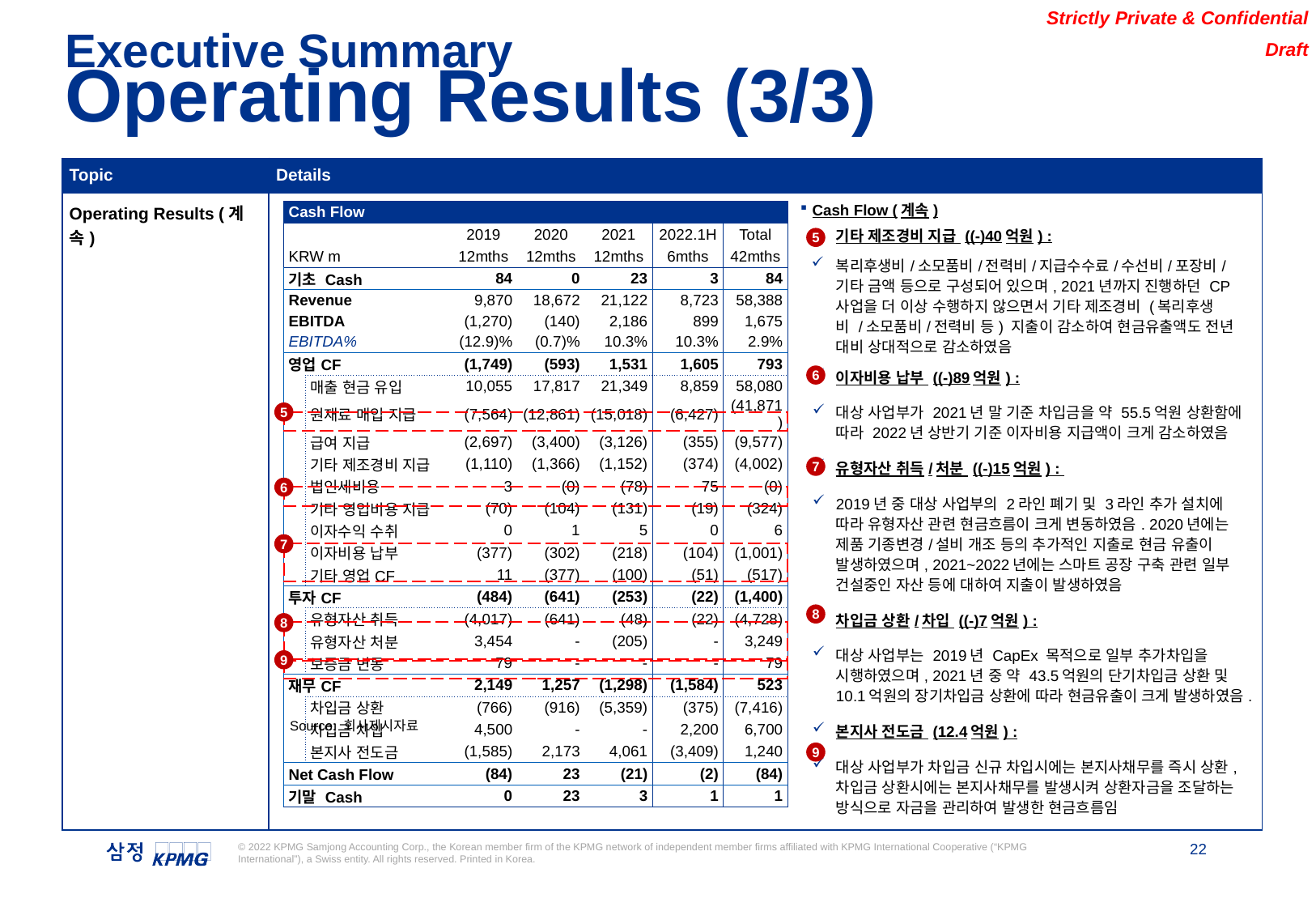

Executive Summary
Operating Results (3/3)
| Topic | Details |
| --- | --- |
| Operating Results (계속) | Cash Flow (계속) 기타 제조경비 지급 ((-)40억원) : 복리후생비/소모품비/전력비/지급수수료/수선비/포장비/기타 금액 등으로 구성되어 있으며, 2021년까지 진행하던 CP사업을 더 이상 수행하지 않으면서 기타 제조경비 (복리후생비 /소모품비/전력비 등) 지출이 감소하여 현금유출액도 전년 대비 상대적으로 감소하였음 이자비용 납부 ((-)89억원) : 대상 사업부가 2021년 말 기준 차입금을 약 55.5억원 상환함에 따라 2022년 상반기 기준 이자비용 지급액이 크게 감소하였음 유형자산 취득/처분 ((-)15억원) : 2019년 중 대상 사업부의 2라인 폐기 및 3라인 추가 설치에 따라 유형자산 관련 현금흐름이 크게 변동하였음. 2020년에는 제품 기종변경/설비 개조 등의 추가적인 지출로 현금 유출이 발생하였으며, 2021~2022년에는 스마트 공장 구축 관련 일부 건설중인 자산 등에 대하여 지출이 발생하였음 차입금 상환/차입 ((-)7억원) : 대상 사업부는 2019년 CapEx 목적으로 일부 추가차입을 시행하였으며, 2021년 중 약 43.5억원의 단기차입금 상환 및 10.1억원의 장기차입금 상환에 따라 현금유출이 크게 발생하였음. 본지사 전도금 (12.4억원) : 대상 사업부가 차입금 신규 차입시에는 본지사채무를 즉시 상환, 차입금 상환시에는 본지사채무를 발생시켜 상환자금을 조달하는 방식으로 자금을 관리하여 발생한 현금흐름임 |
| Cash Flow |  |  |  |  |  |  |  |
| --- | --- | --- | --- | --- | --- | --- | --- |
|  |  |  | 2019 | 2020 | 2021 | 2022.1H | Total |
| KRW m |  |  | 12mths | 12mths | 12mths | 6mths | 42mths |
| 기초 Cash |  |  | 84 | 0 | 23 | 3 | 84 |
| Revenue |  |  | 9,870 | 18,672 | 21,122 | 8,723 | 58,388 |
| EBITDA |  |  | (1,270) | (140) | 2,186 | 899 | 1,675 |
| EBITDA% |  |  | (12.9)% | (0.7)% | 10.3% | 10.3% | 2.9% |
| 영업CF |  |  | (1,749) | (593) | 1,531 | 1,605 | 793 |
|  | 매출 현금 유입 |  | 10,055 | 17,817 | 21,349 | 8,859 | 58,080 |
|  | 원재료 매입 지급 |  | (7,564) | (12,861) | (15,018) | (6,427) | (41,871) |
|  | 급여 지급 |  | (2,697) | (3,400) | (3,126) | (355) | (9,577) |
|  | 기타 제조경비 지급 |  | (1,110) | (1,366) | (1,152) | (374) | (4,002) |
|  | 법인세비용 |  | 3 | (0) | (78) | 75 | (0) |
|  | 기타 영업비용 지급 |  | (70) | (104) | (131) | (19) | (324) |
|  | 이자수익 수취 |  | 0 | 1 | 5 | 0 | 6 |
|  | 이자비용 납부 |  | (377) | (302) | (218) | (104) | (1,001) |
|  | 기타 영업CF |  | 11 | (377) | (100) | (51) | (517) |
| 투자CF |  |  | (484) | (641) | (253) | (22) | (1,400) |
|  | 유형자산 취득 |  | (4,017) | (641) | (48) | (22) | (4,728) |
|  | 유형자산 처분 |  | 3,454 | - | (205) | - | 3,249 |
|  | 보증금 변동 |  | 79 | - | - | - | 79 |
| 재무CF |  |  | 2,149 | 1,257 | (1,298) | (1,584) | 523 |
|  | 차입금 상환 |  | (766) | (916) | (5,359) | (375) | (7,416) |
|  | 차입금 차입 |  | 4,500 | - | - | 2,200 | 6,700 |
|  | 본지사 전도금 |  | (1,585) | 2,173 | 4,061 | (3,409) | 1,240 |
| Net Cash Flow |  |  | (84) | 23 | (21) | (2) | (84) |
| 기말 Cash |  |  | 0 | 23 | 3 | 1 | 1 |
5
6
5

7
6

7

8
8

9

Source: 회사제시자료
9